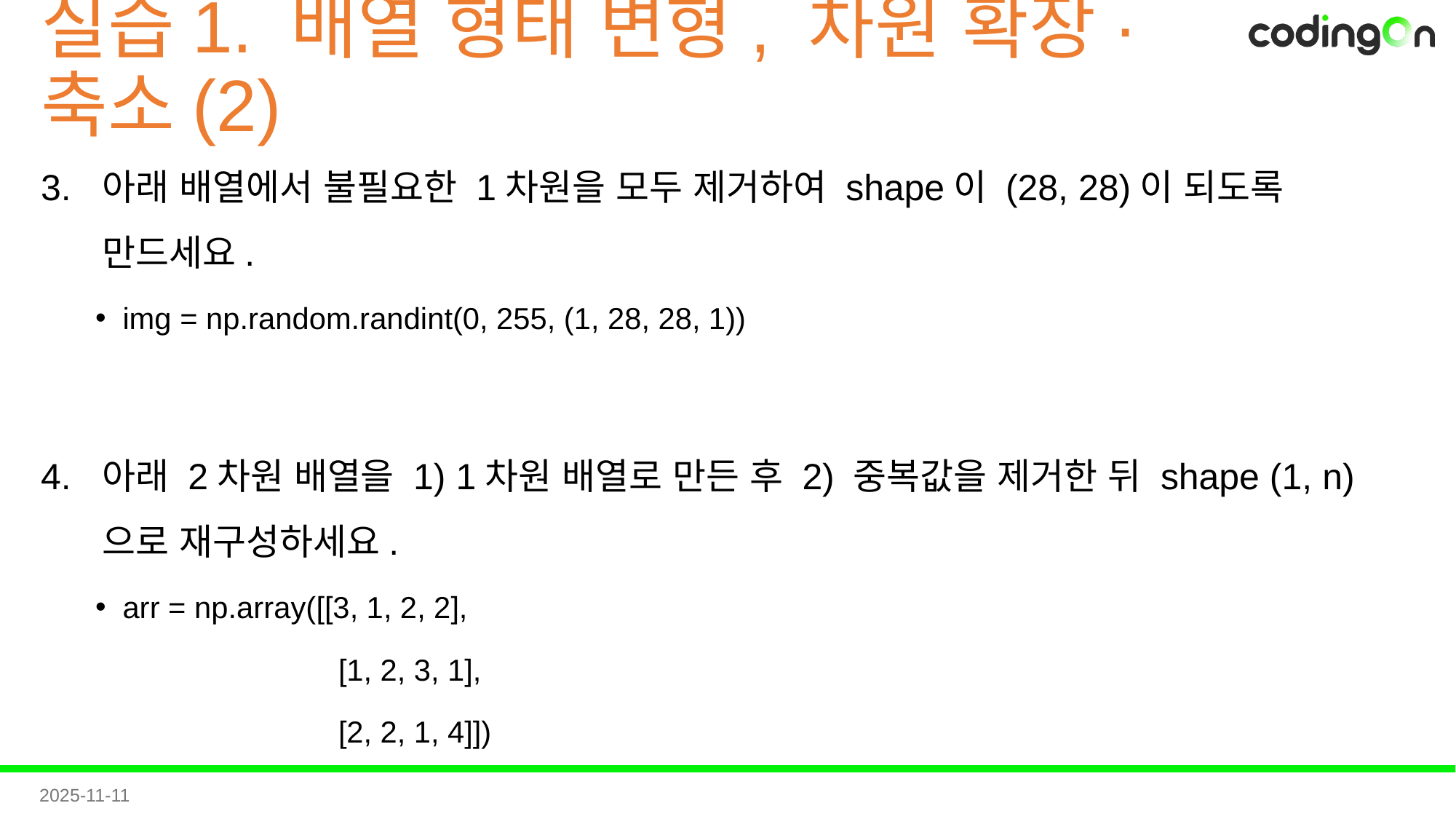

# 실습1. 배열 형태 변형, 차원 확장·축소(2)
아래 배열에서 불필요한 1차원을 모두 제거하여 shape이 (28, 28)이 되도록 만드세요.
img = np.random.randint(0, 255, (1, 28, 28, 1))

아래 2차원 배열을 1) 1차원 배열로 만든 후 2) 중복값을 제거한 뒤 shape (1, n)으로 재구성하세요.
arr = np.array([[3, 1, 2, 2],
                [1, 2, 3, 1],
                [2, 2, 1, 4]])
2025-11-11